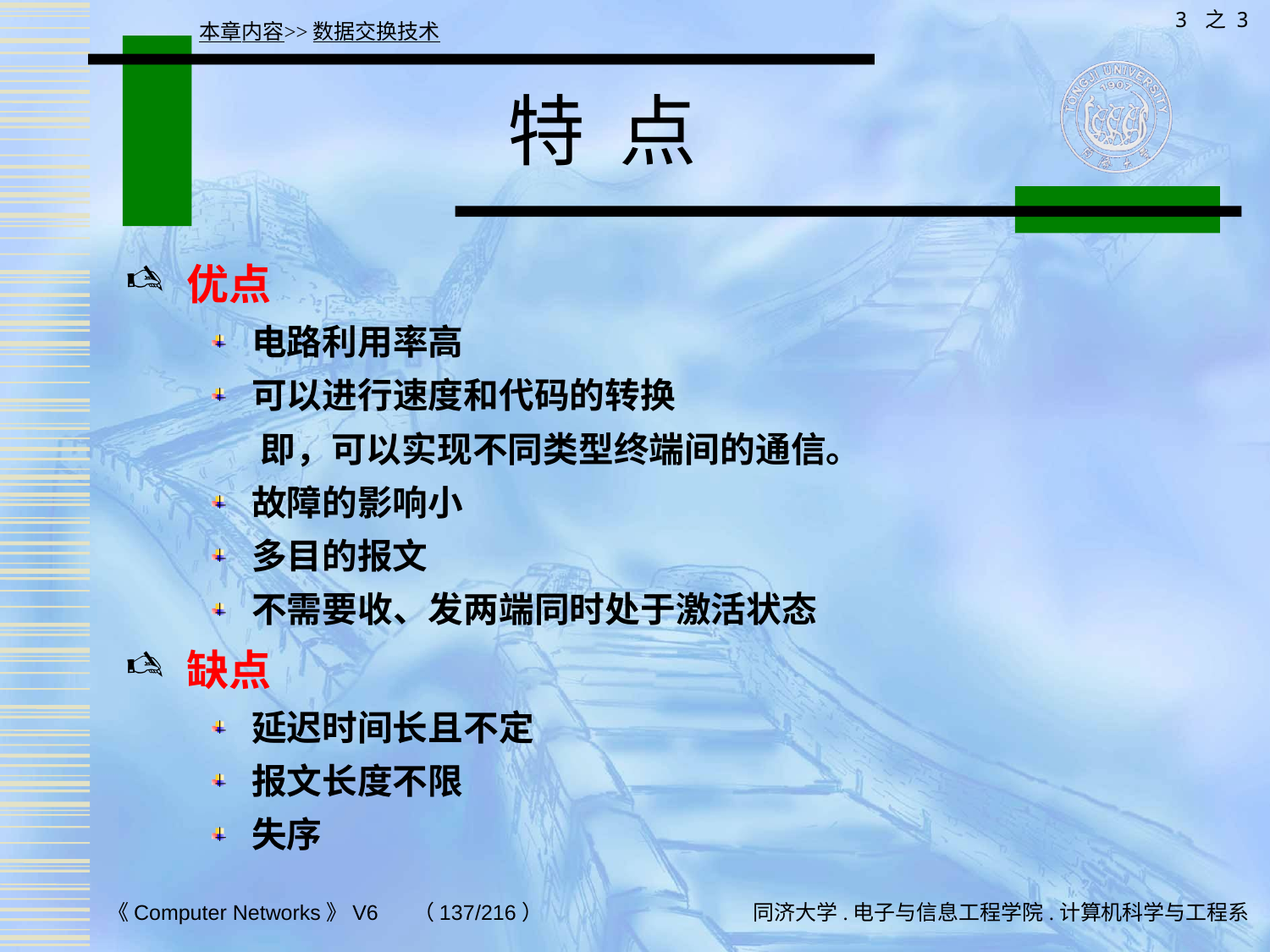

3 之 3
本章内容>>数据交换技术
# 特  点
优点
电路利用率高
可以进行速度和代码的转换
     即，可以实现不同类型终端间的通信。
故障的影响小
多目的报文
不需要收、发两端同时处于激活状态
缺点
延迟时间长且不定
报文长度不限
失序